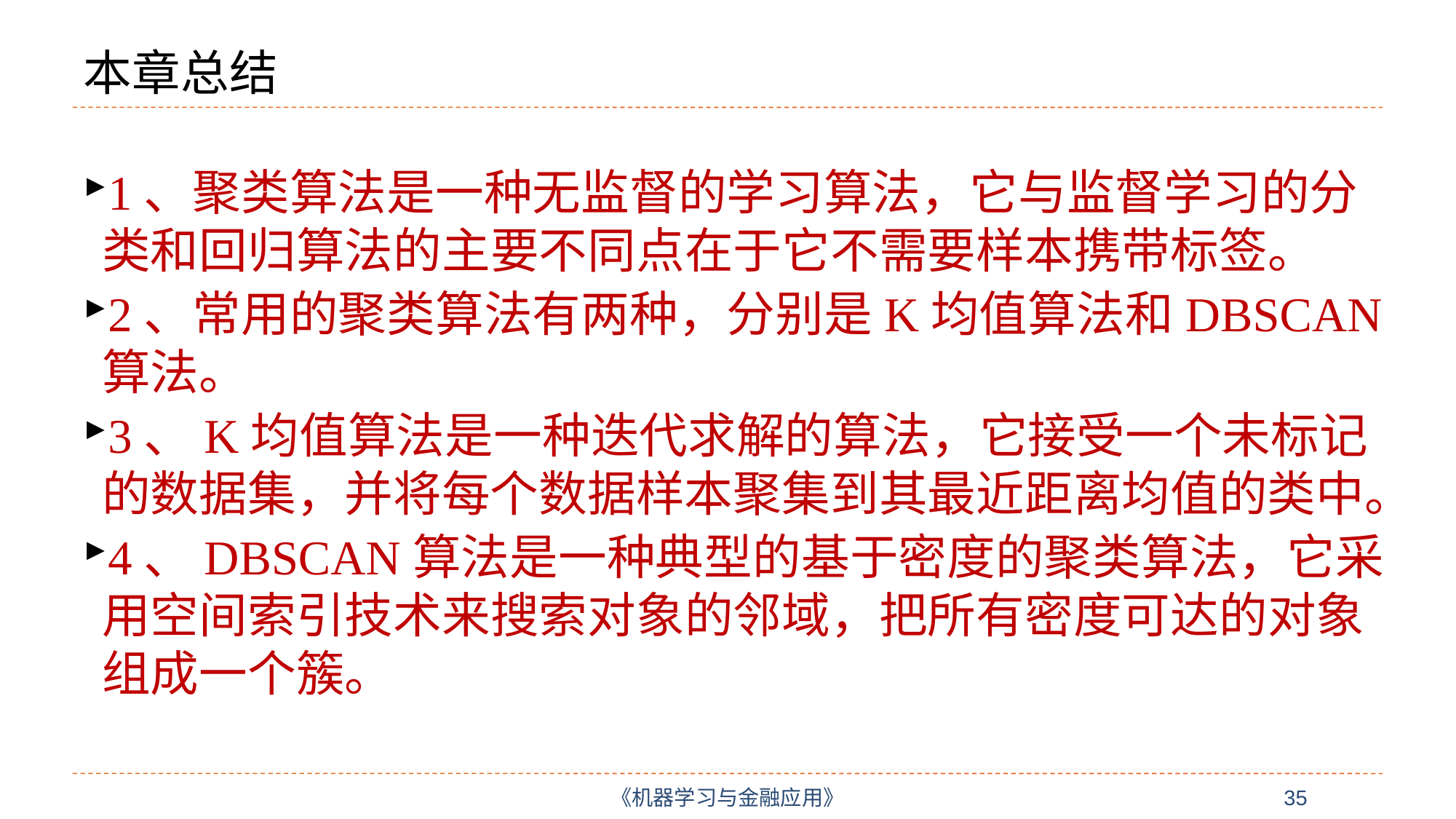

# 本章总结
1、聚类算法是一种无监督的学习算法，它与监督学习的分类和回归算法的主要不同点在于它不需要样本携带标签。
2、常用的聚类算法有两种，分别是K均值算法和DBSCAN算法。
3、K均值算法是一种迭代求解的算法，它接受一个未标记的数据集，并将每个数据样本聚集到其最近距离均值的类中。
4、DBSCAN算法是一种典型的基于密度的聚类算法，它采用空间索引技术来搜索对象的邻域，把所有密度可达的对象组成一个簇。